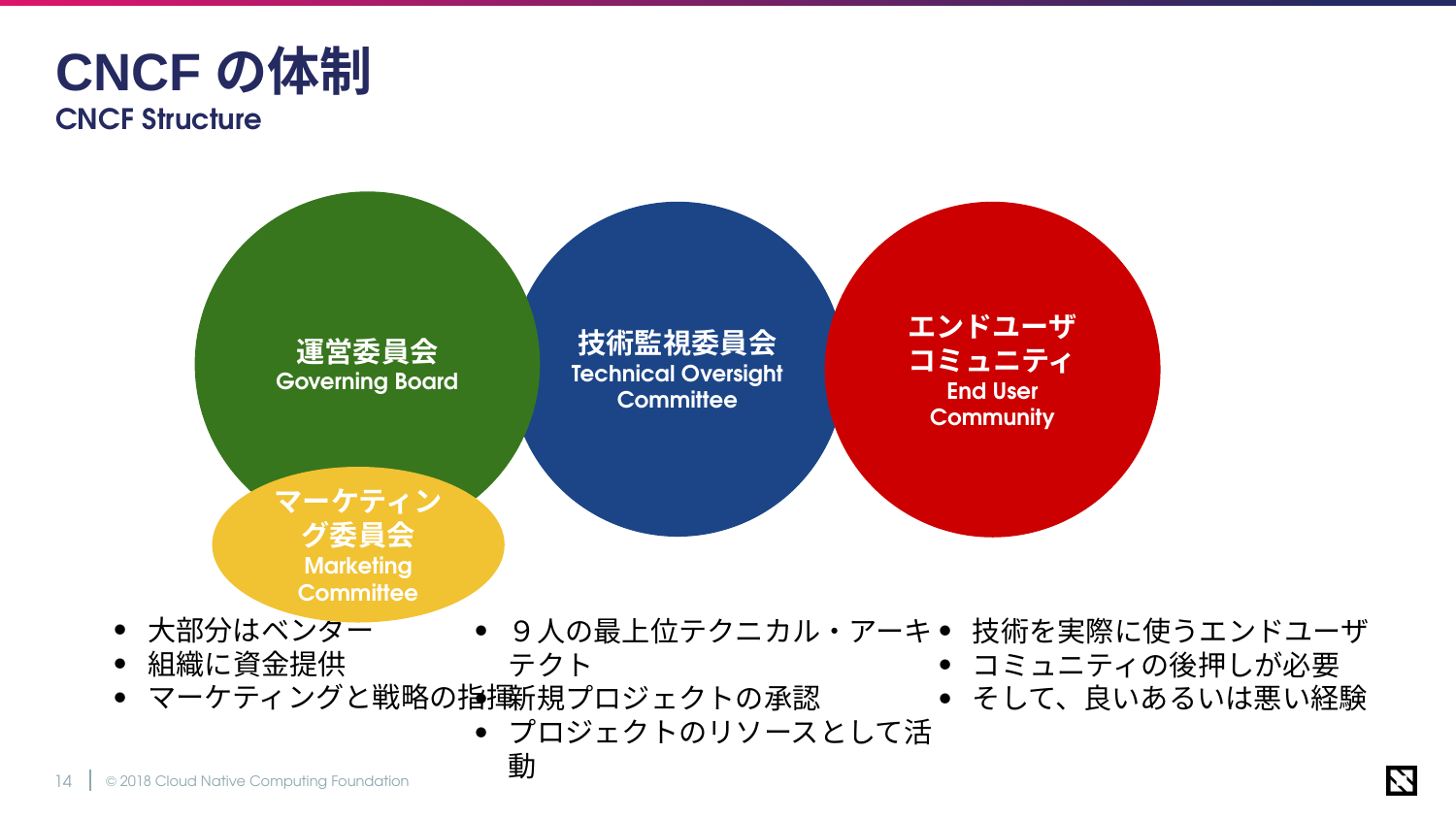

# CNCFの体制 CNCF Structure
運営委員会
Governing Board
技術監視委員会
Technical Oversight Committee
エンドユーザ
コミュニティ
End User Community
マーケティング委員会
Marketing Committee
大部分はベンダー
組織に資金提供
マーケティングと戦略の指揮
９人の最上位テクニカル・アーキテクト
新規プロジェクトの承認
プロジェクトのリソースとして活動
技術を実際に使うエンドユーザ
コミュニティの後押しが必要
そして、良いあるいは悪い経験